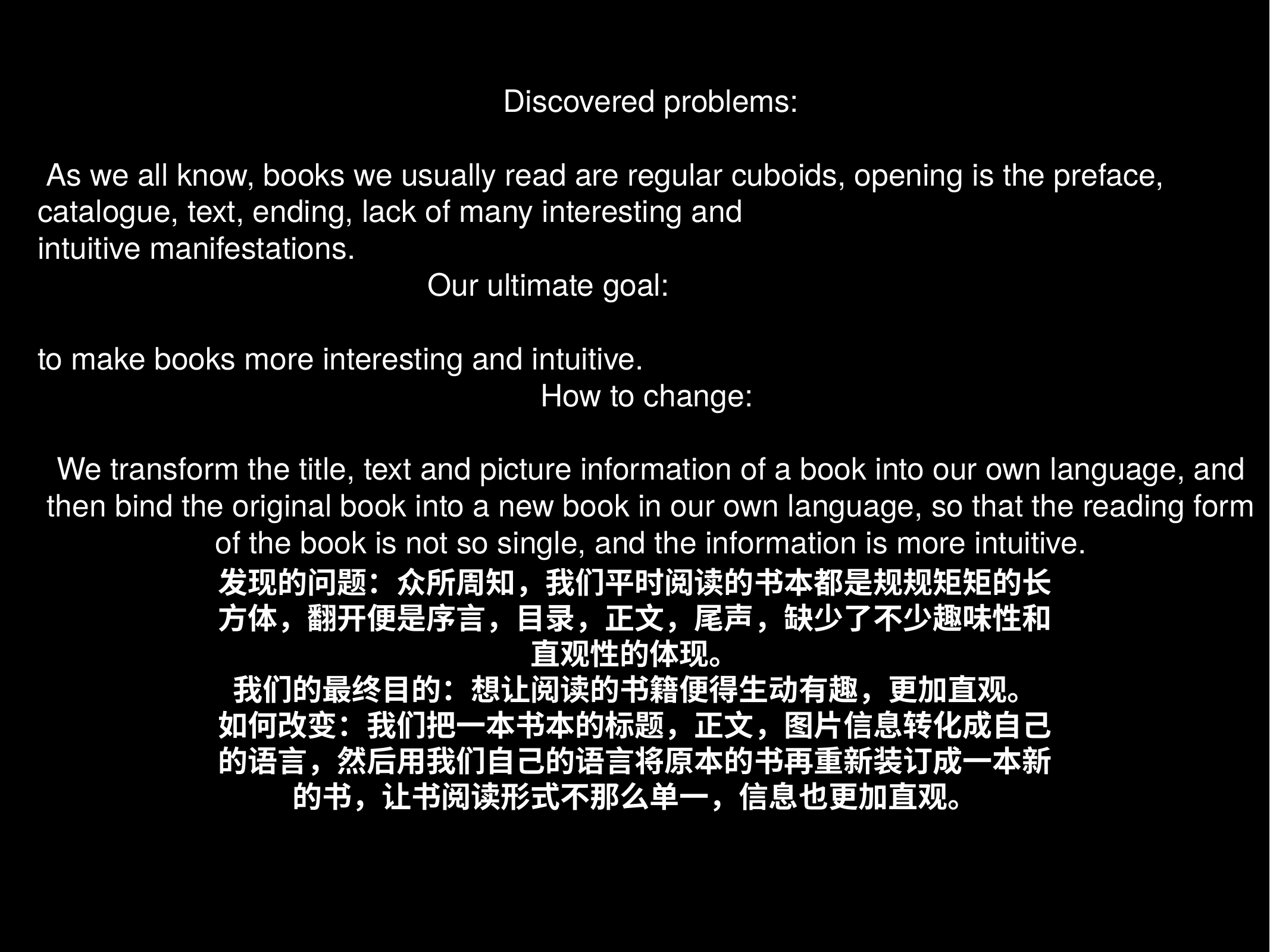

Discovered problems:

 As we all know, books we usually read are regular cuboids, opening is the preface, catalogue, text, ending, lack of many interesting and
intuitive manifestations.
                                              Our ultimate goal:

to make books more interesting and intuitive.
How to change:

We transform the title, text and picture information of a book into our own language, and then bind the original book into a new book in our own language, so that the reading form of the book is not so single, and the information is more intuitive.

发现的问题：众所周知，我们平时阅读的书本都是规规矩矩的长方体，翻开便是序言，目录，正文，尾声，缺少了不少趣味性和直观性的体现。
我们的最终目的：想让阅读的书籍便得生动有趣，更加直观。
如何改变：我们把一本书本的标题，正文，图片信息转化成自己的语言，然后用我们自己的语言将原本的书再重新装订成一本新的书，让书阅读形式不那么单一，信息也更加直观。